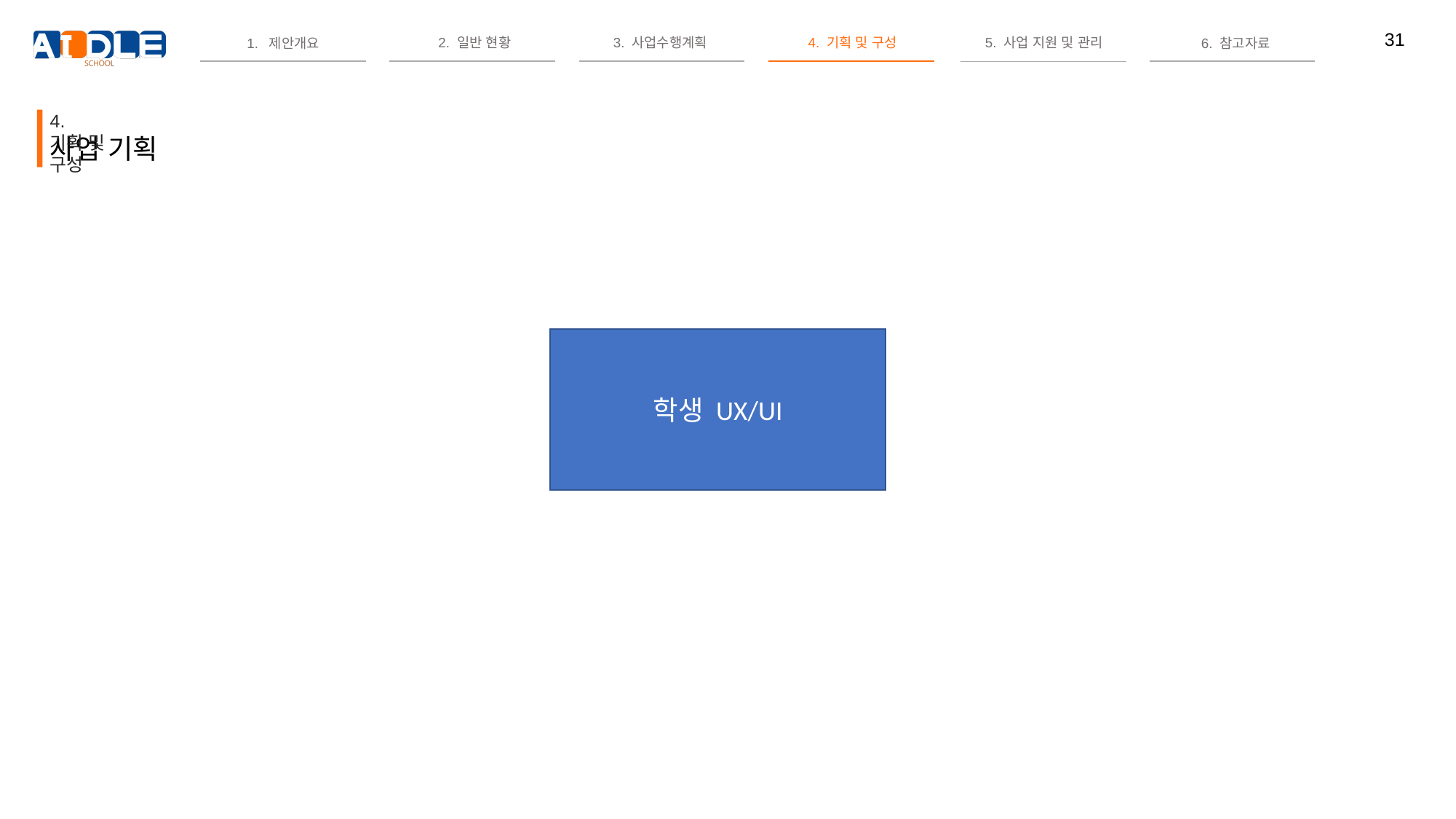

4. 기획 및 구성
사업 기획
학생 UX/UI